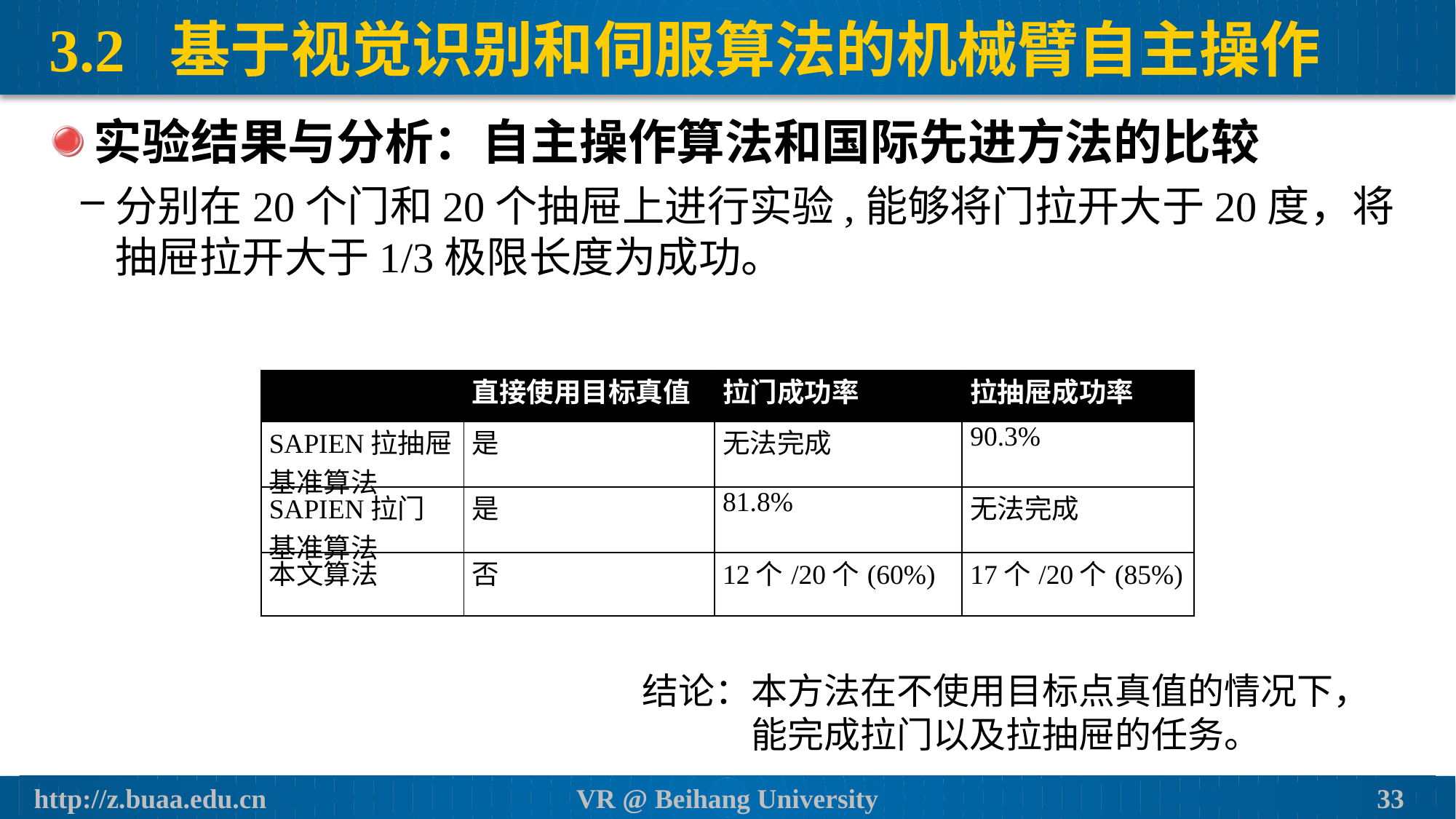

# 3.2  基于视觉识别和伺服算法的机械臂自主操作
实验结果与分析：自主操作算法和国际先进方法的比较
分别在20个门和20个抽屉上进行实验,能够将门拉开大于20度，将抽屉拉开大于1/3极限长度为成功。
|  | 直接使用目标真值 | 拉门成功率 | 拉抽屉成功率 |
| --- | --- | --- | --- |
| SAPIEN拉抽屉基准算法 | 是 | 无法完成 | 90.3% |
| SAPIEN拉门 基准算法 | 是 | 81.8% | 无法完成 |
| 本文算法 | 否 | 12个/20个(60%) | 17个/20个(85%) |
结论：本方法在不使用目标点真值的情况下，
	能完成拉门以及拉抽屉的任务。